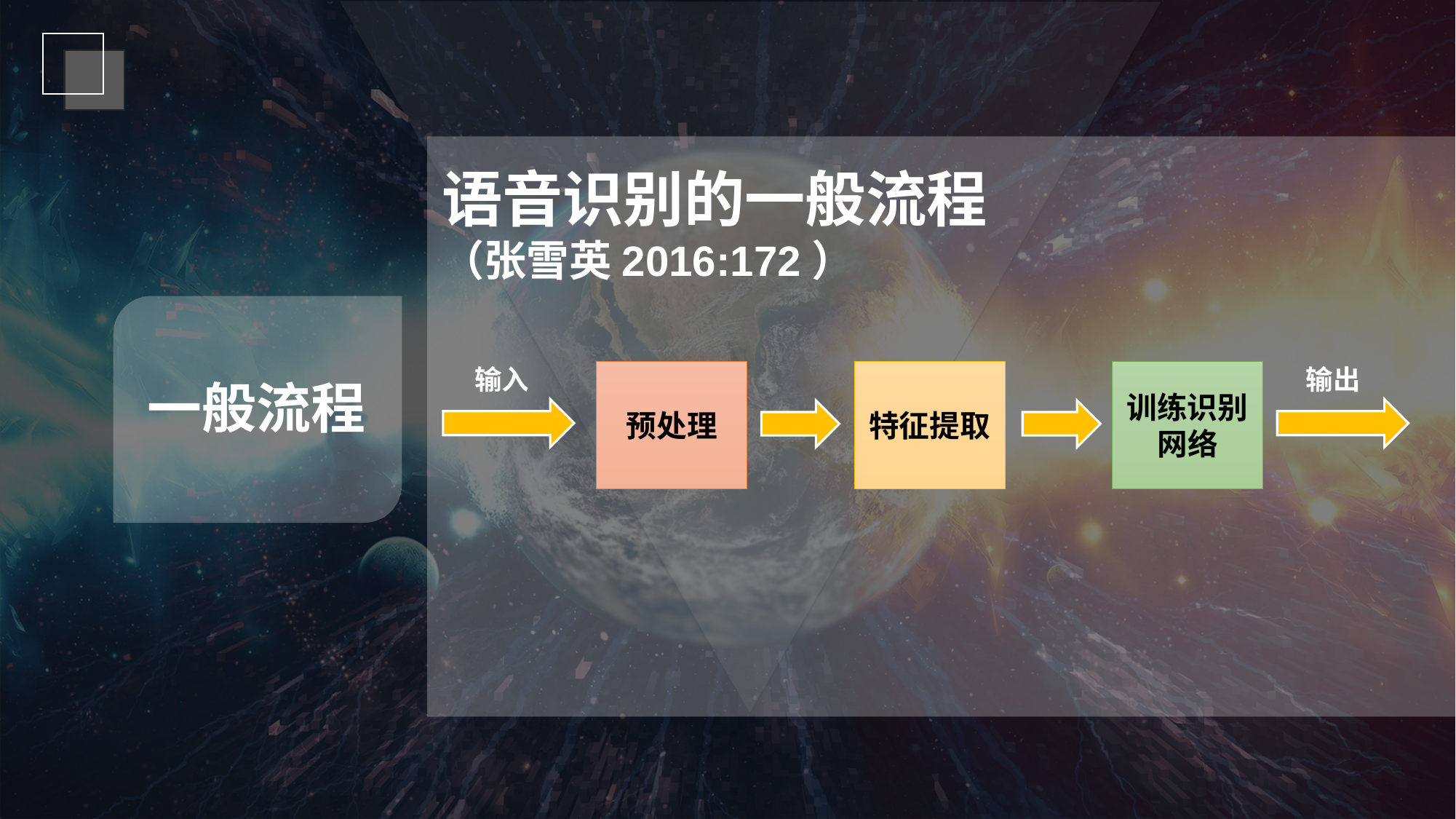

语音识别的一般流程
（张雪英2016:172）

一般流程
输入
输出
预处理
特征提取
训练识别网络